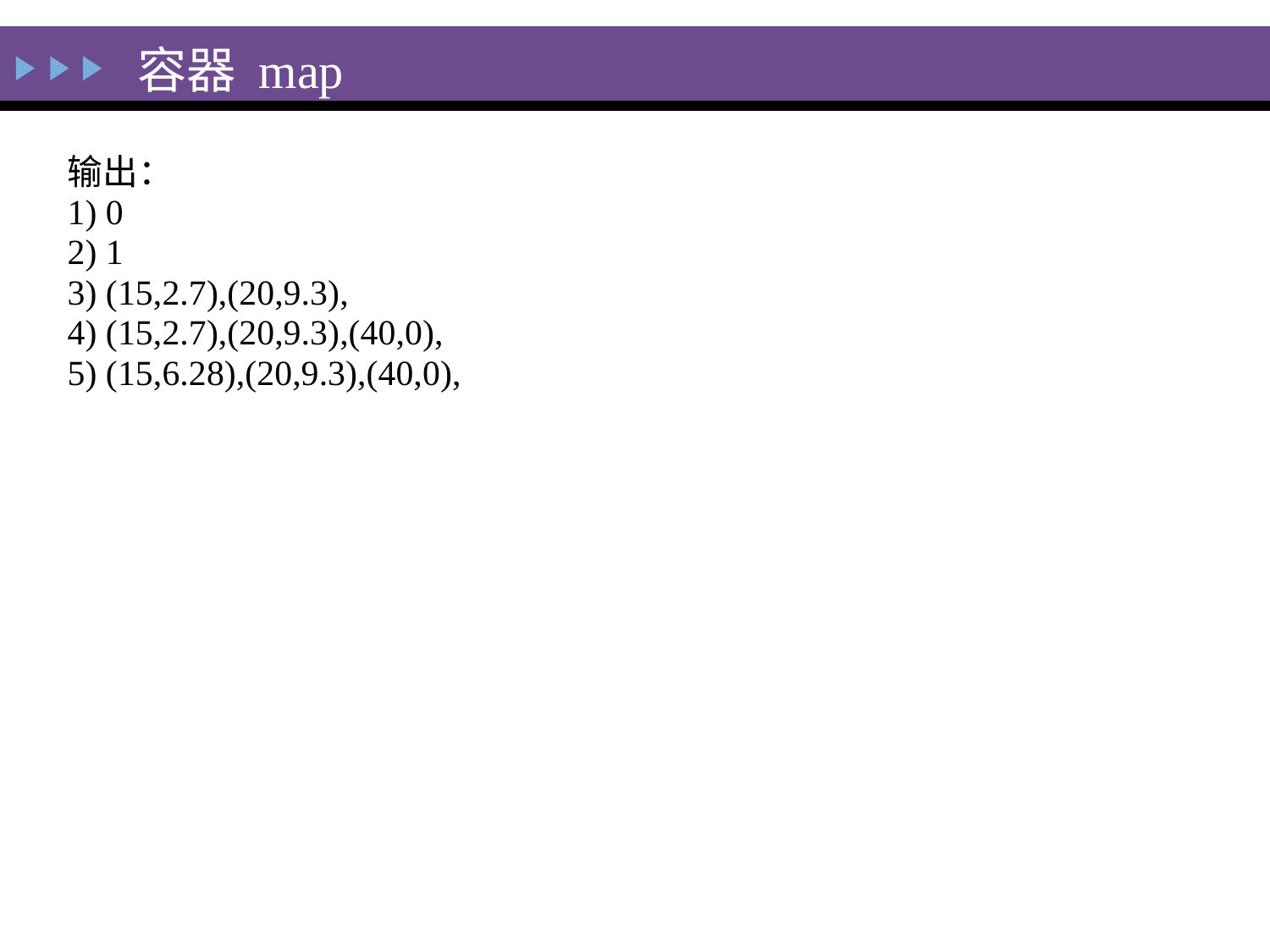

容器 map
输出：
1) 0
2) 1
3) (15,2.7),(20,9.3),
4) (15,2.7),(20,9.3),(40,0),
5) (15,6.28),(20,9.3),(40,0),